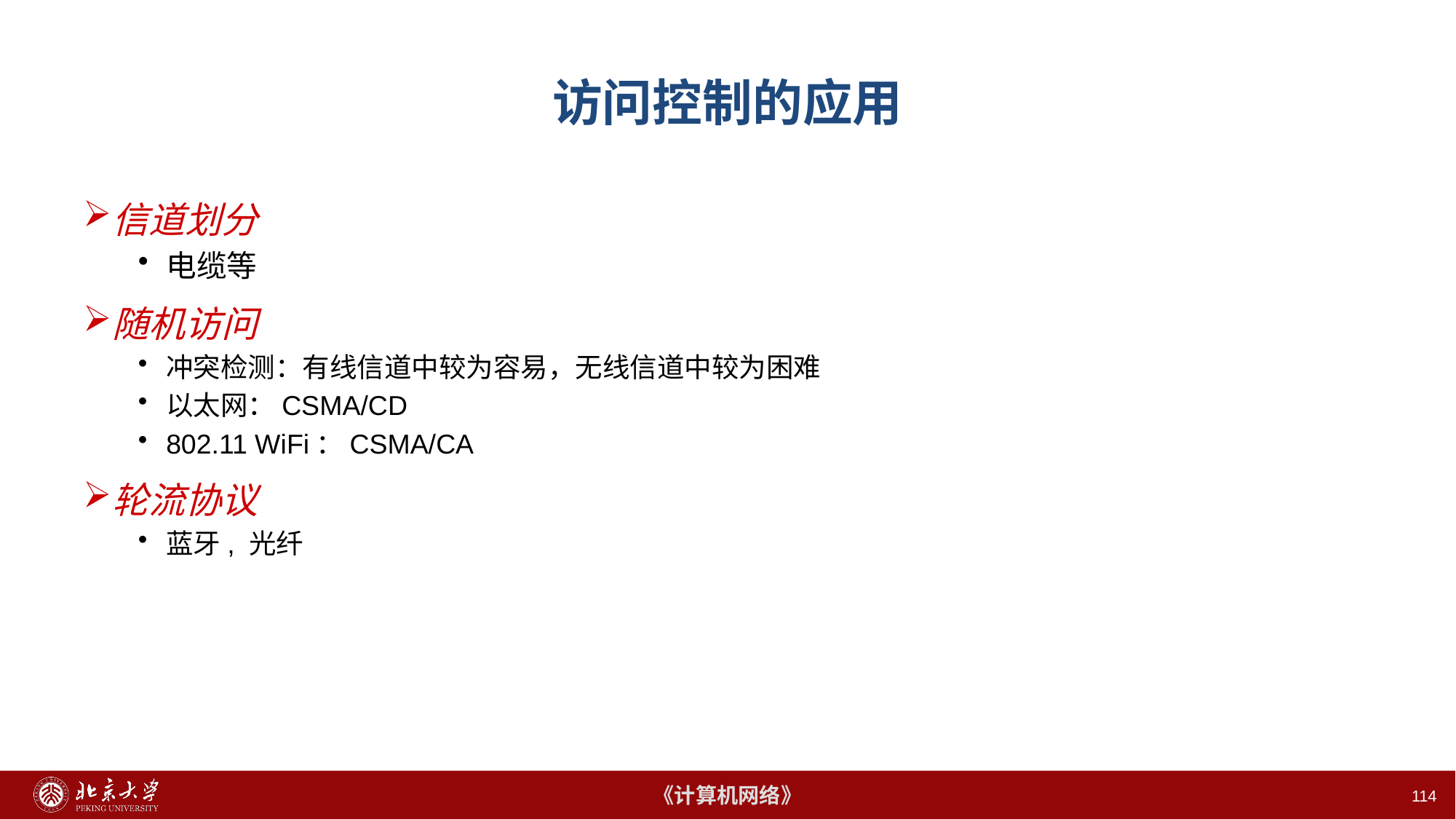

# 访问控制的应用
信道划分
电缆等
随机访问
冲突检测：有线信道中较为容易，无线信道中较为困难
以太网：CSMA/CD
802.11 WiFi：CSMA/CA
轮流协议
蓝牙, 光纤
114